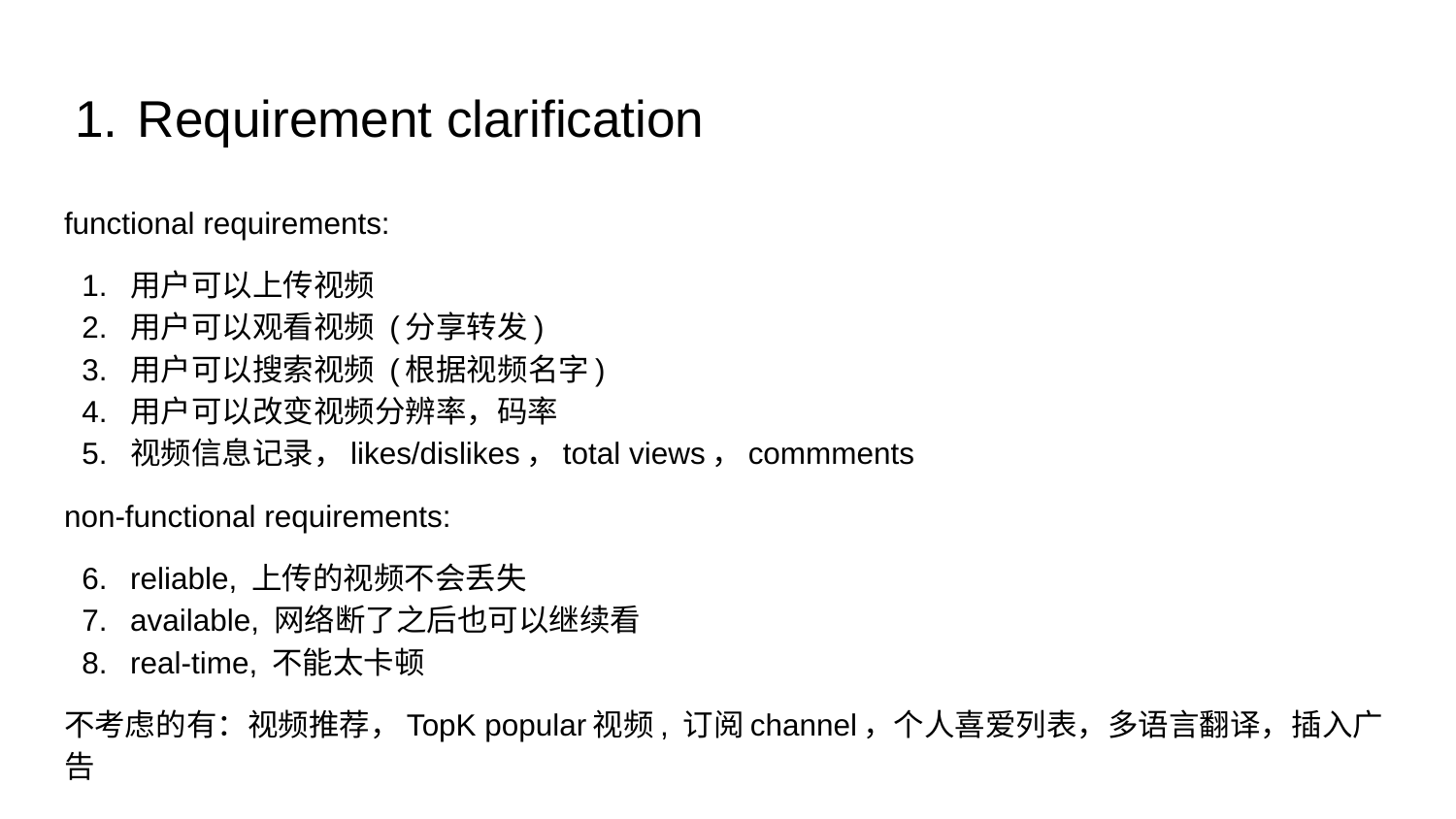

# Requirement clarification
functional requirements:
用户可以上传视频
用户可以观看视频 (分享转发)
用户可以搜索视频 (根据视频名字)
用户可以改变视频分辨率，码率
视频信息记录，likes/dislikes，total views，commments
non-functional requirements:
reliable, 上传的视频不会丢失
available, 网络断了之后也可以继续看
real-time, 不能太卡顿
不考虑的有：视频推荐，TopK popular视频, 订阅channel，个人喜爱列表，多语言翻译，插入广告